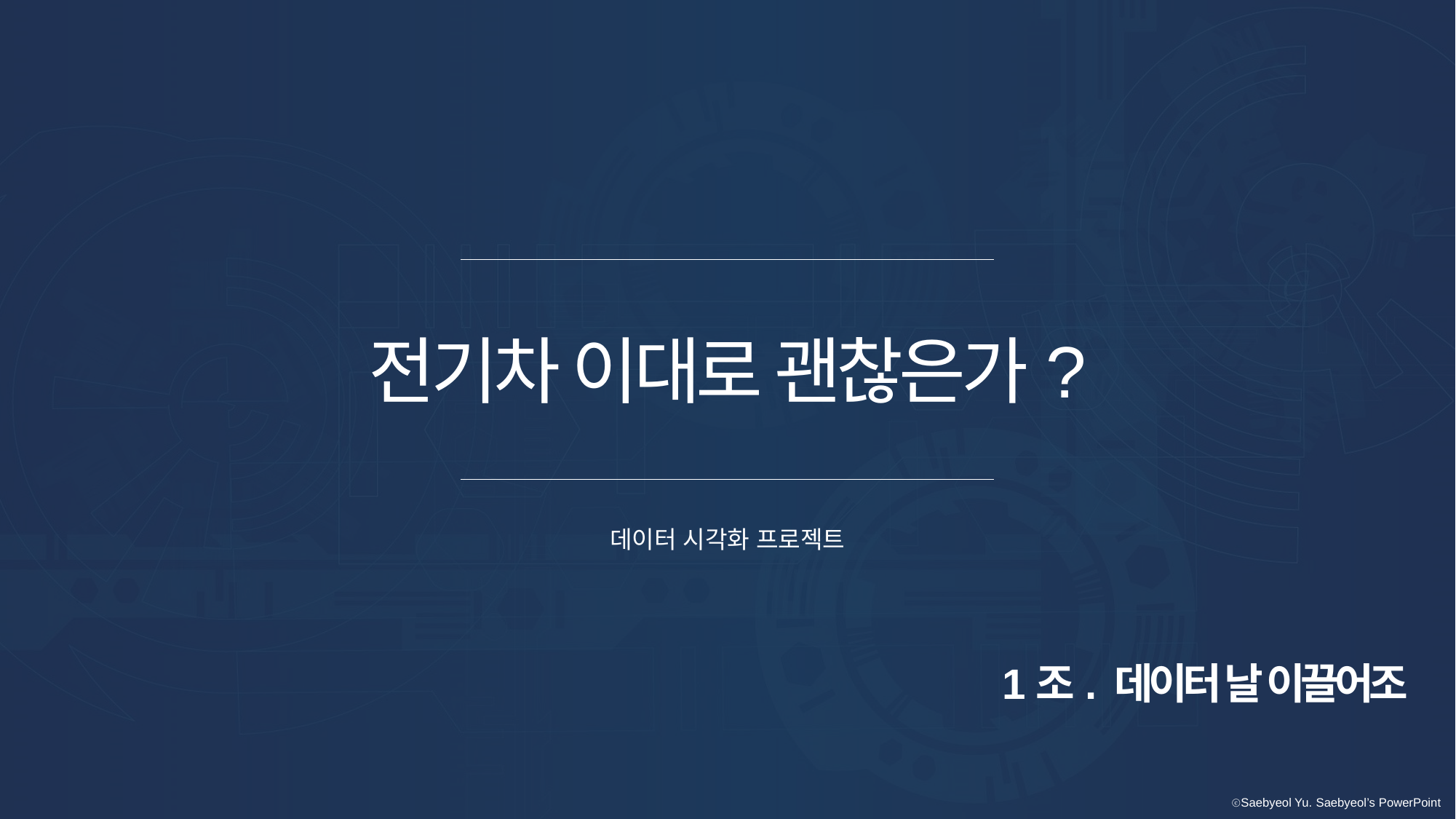

전기차 이대로 괜찮은가?
데이터 시각화 프로젝트
1조. 데이터 날 이끌어조